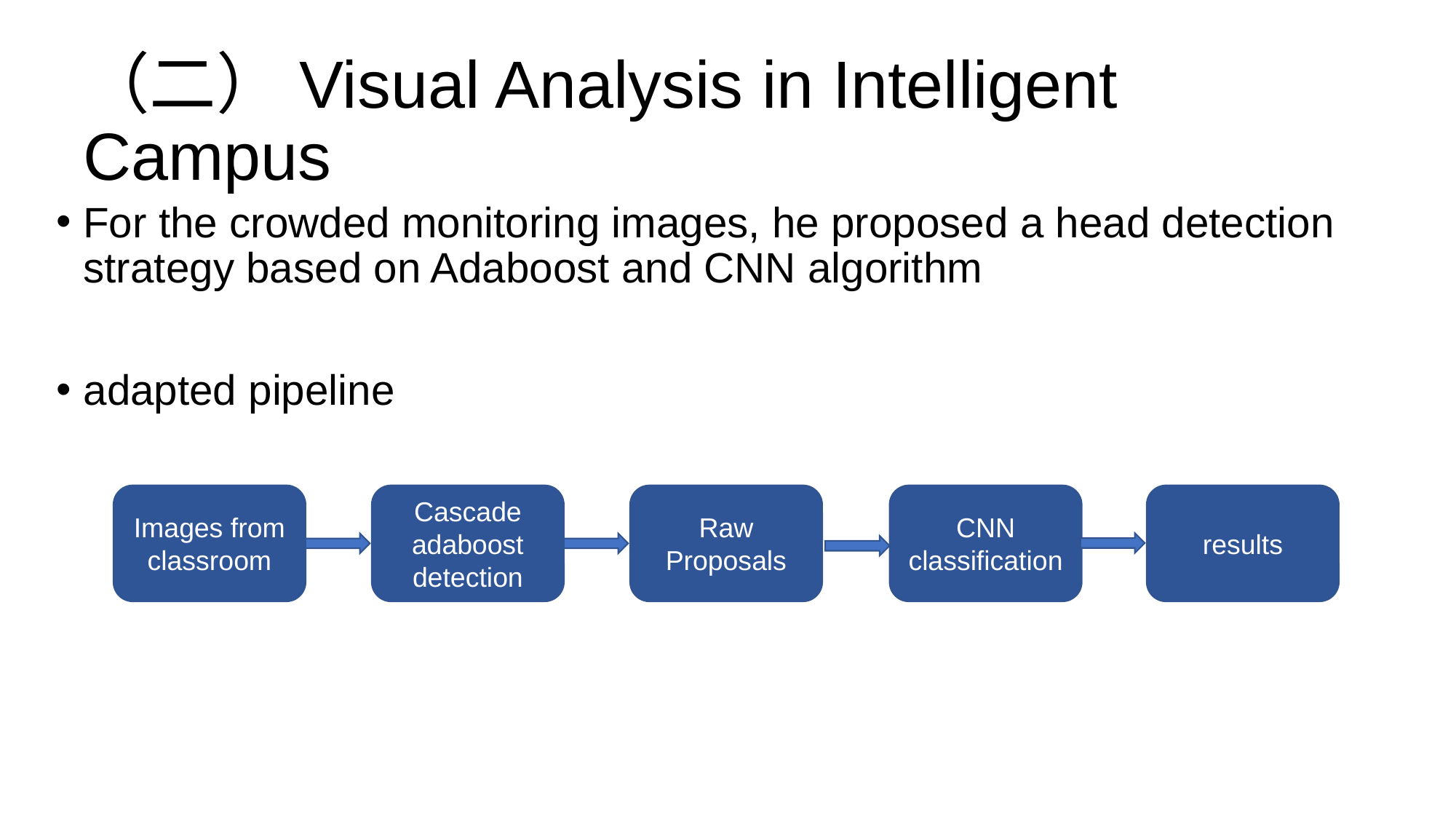

# （二）Visual Analysis in Intelligent Campus
For the crowded monitoring images, he proposed a head detection strategy based on Adaboost and CNN algorithm

adapted pipeline

Raw Proposals
CNN classification
results
Cascade adaboost detection
Images from classroom